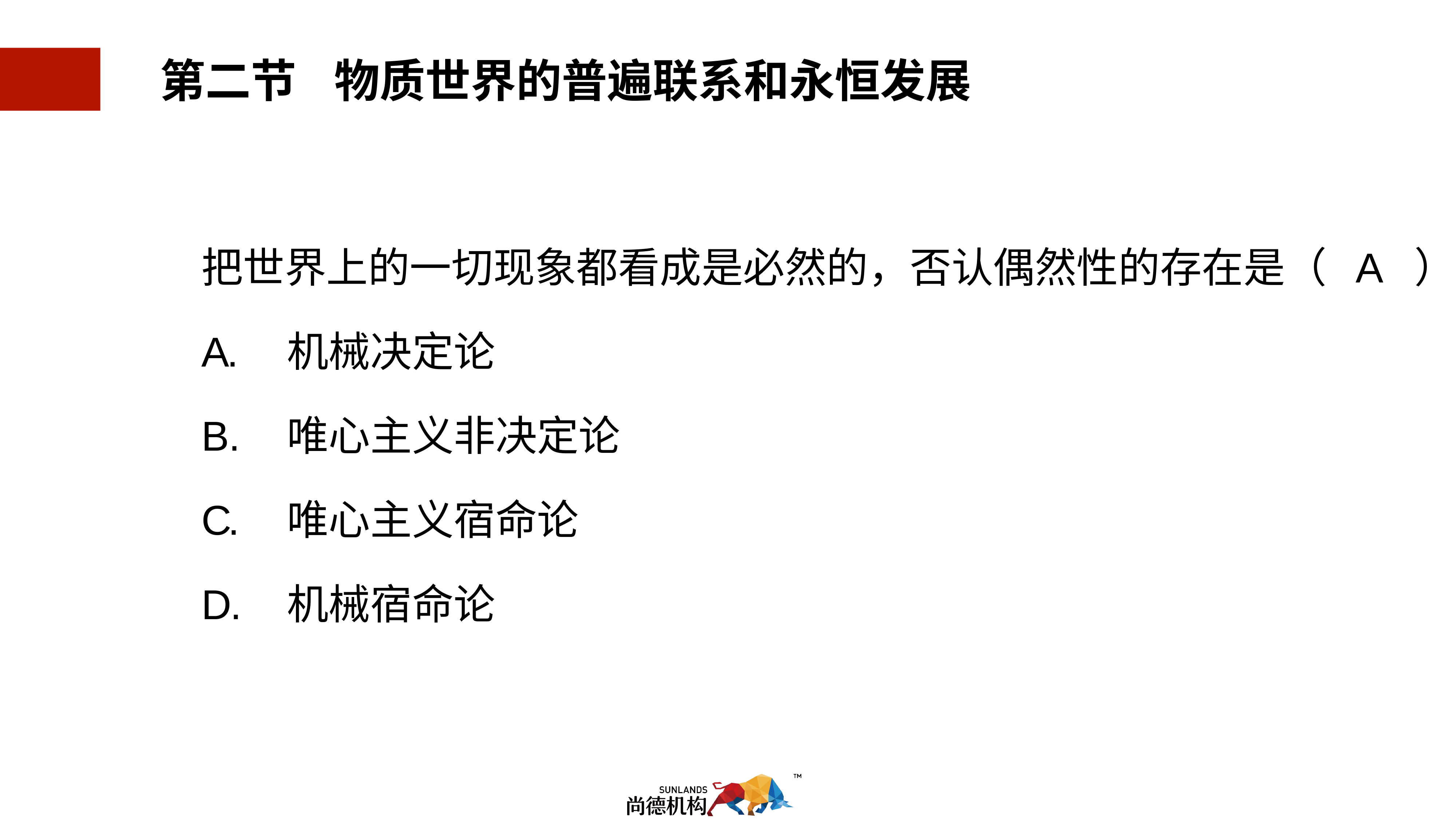

把世界上的一切现象都看成是必然的，否认偶然性的存在是（  A  ）
机械决定论
唯心主义非决定论
唯心主义宿命论
机械宿命论